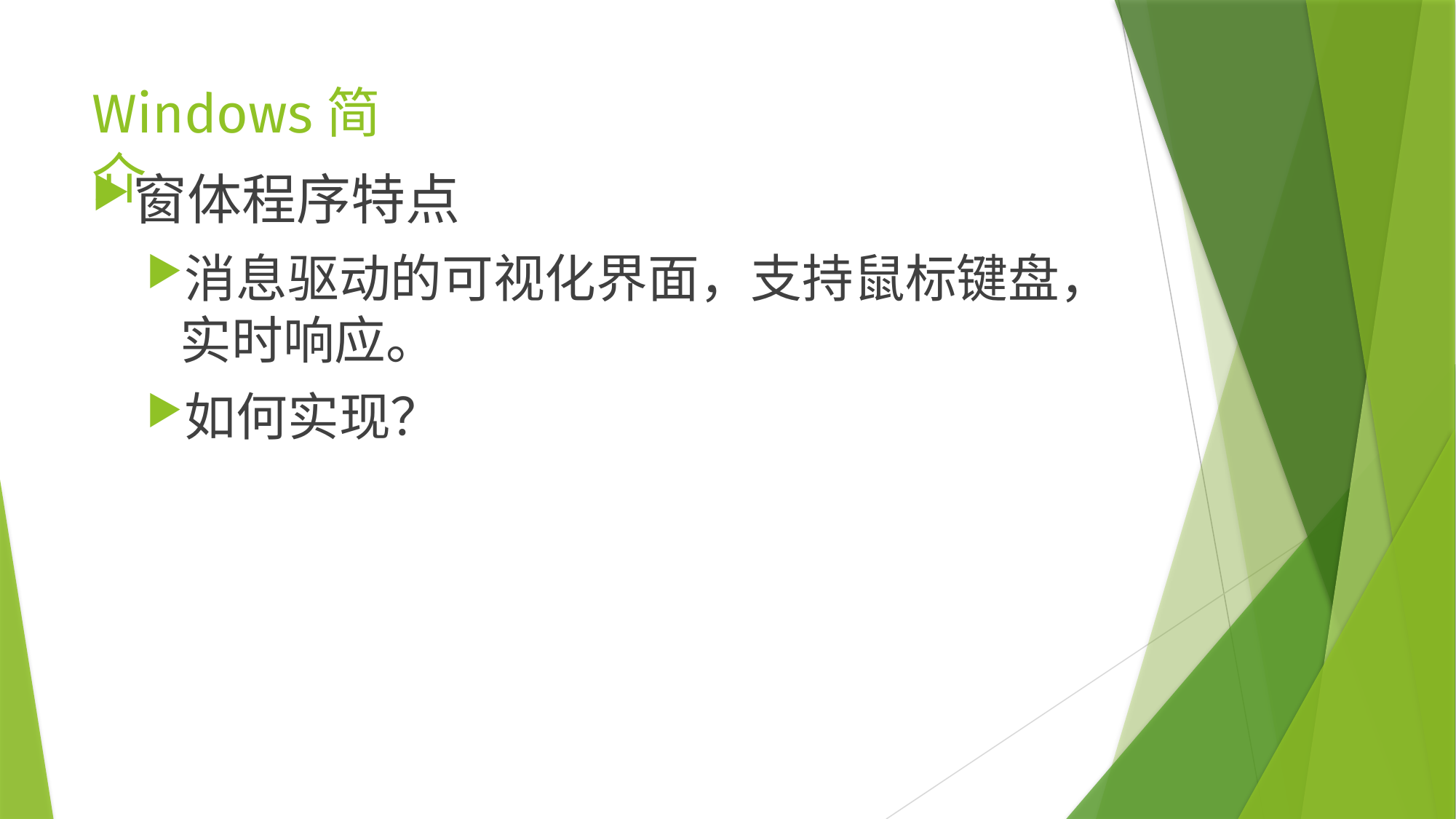

# Windows简介
窗体程序特点
消息驱动的可视化界面，支持鼠标键盘，实时响应。
如何实现？